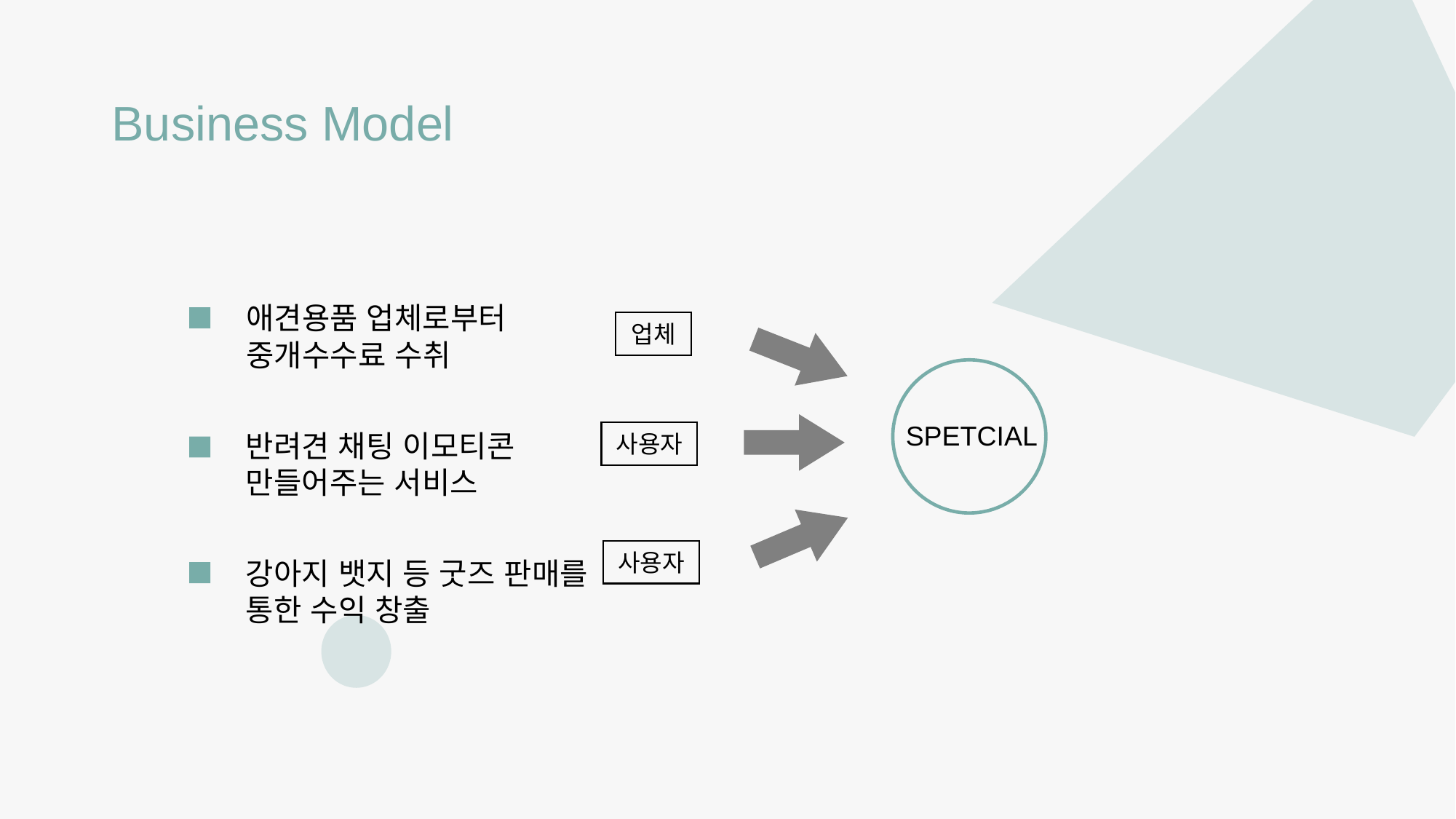

Business Model
애견용품 업체로부터 중개수수료 수취

업체

SPETCIAL

반려견 채팅 이모티콘
만들어주는 서비스
사용자

사용자
강아지 뱃지 등 굿즈 판매를 통한 수익 창출